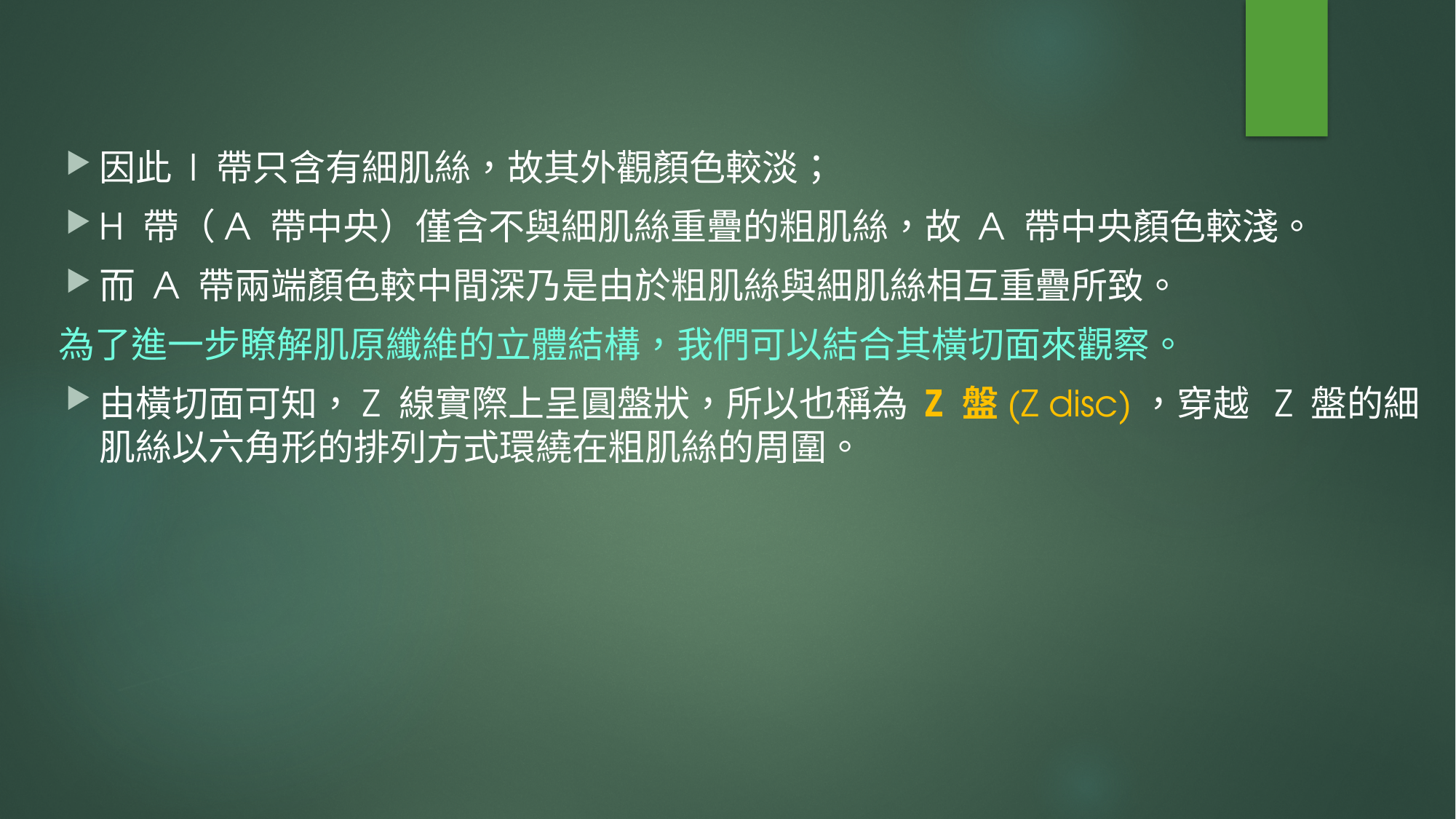

因此 I 帶只含有細肌絲，故其外觀顏色較淡；
H 帶（A 帶中央）僅含不與細肌絲重疊的粗肌絲，故 A 帶中央顏色較淺。
而 A 帶兩端顏色較中間深乃是由於粗肌絲與細肌絲相互重疊所致。
為了進一步瞭解肌原纖維的立體結構，我們可以結合其橫切面來觀察。
由橫切面可知，Z 線實際上呈圓盤狀，所以也稱為 Z 盤(Z disc)，穿越  Z 盤的細肌絲以六角形的排列方式環繞在粗肌絲的周圍。